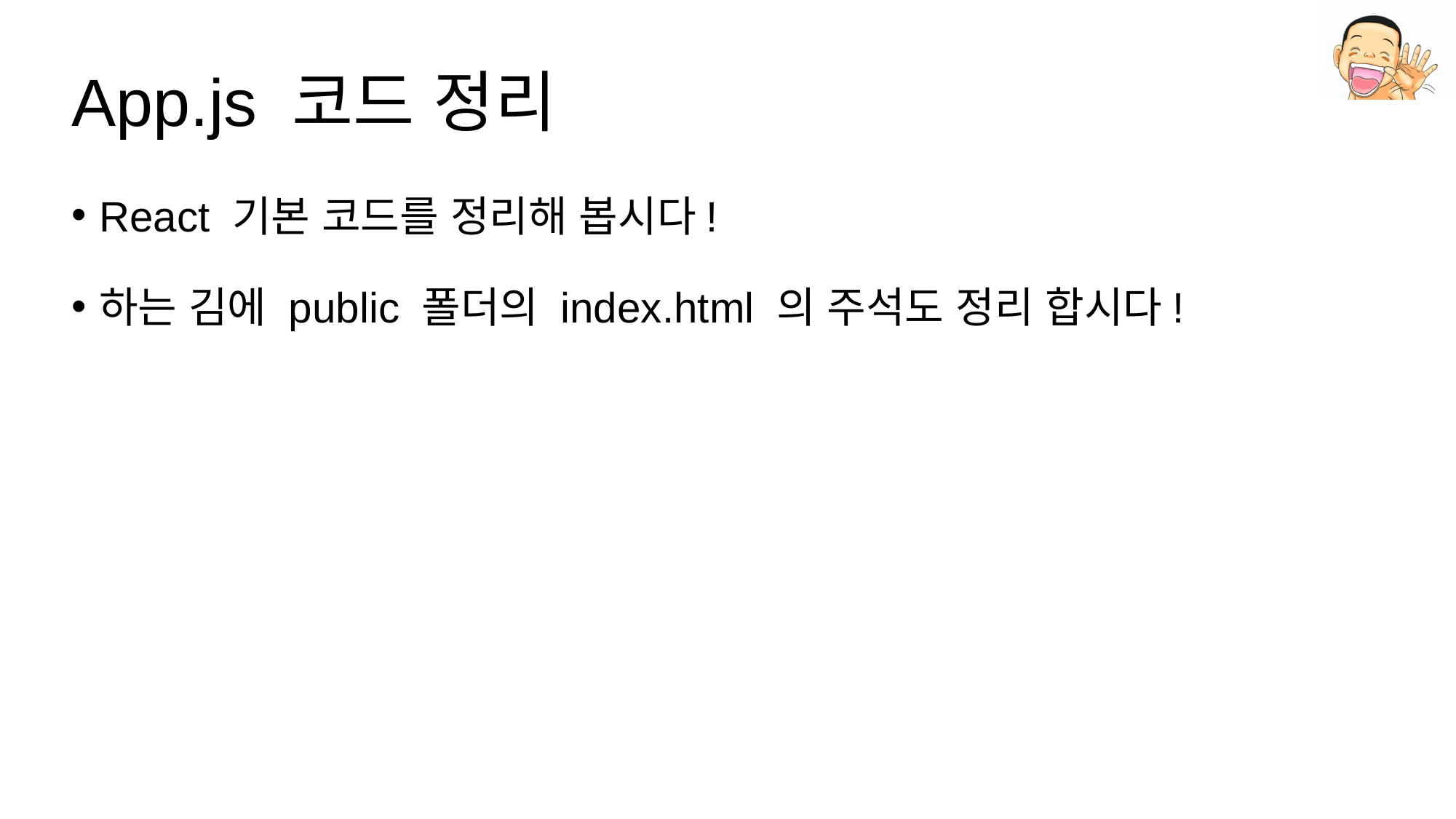

# App.js 코드 정리
React 기본 코드를 정리해 봅시다!
하는 김에 public 폴더의 index.html 의 주석도 정리 합시다!